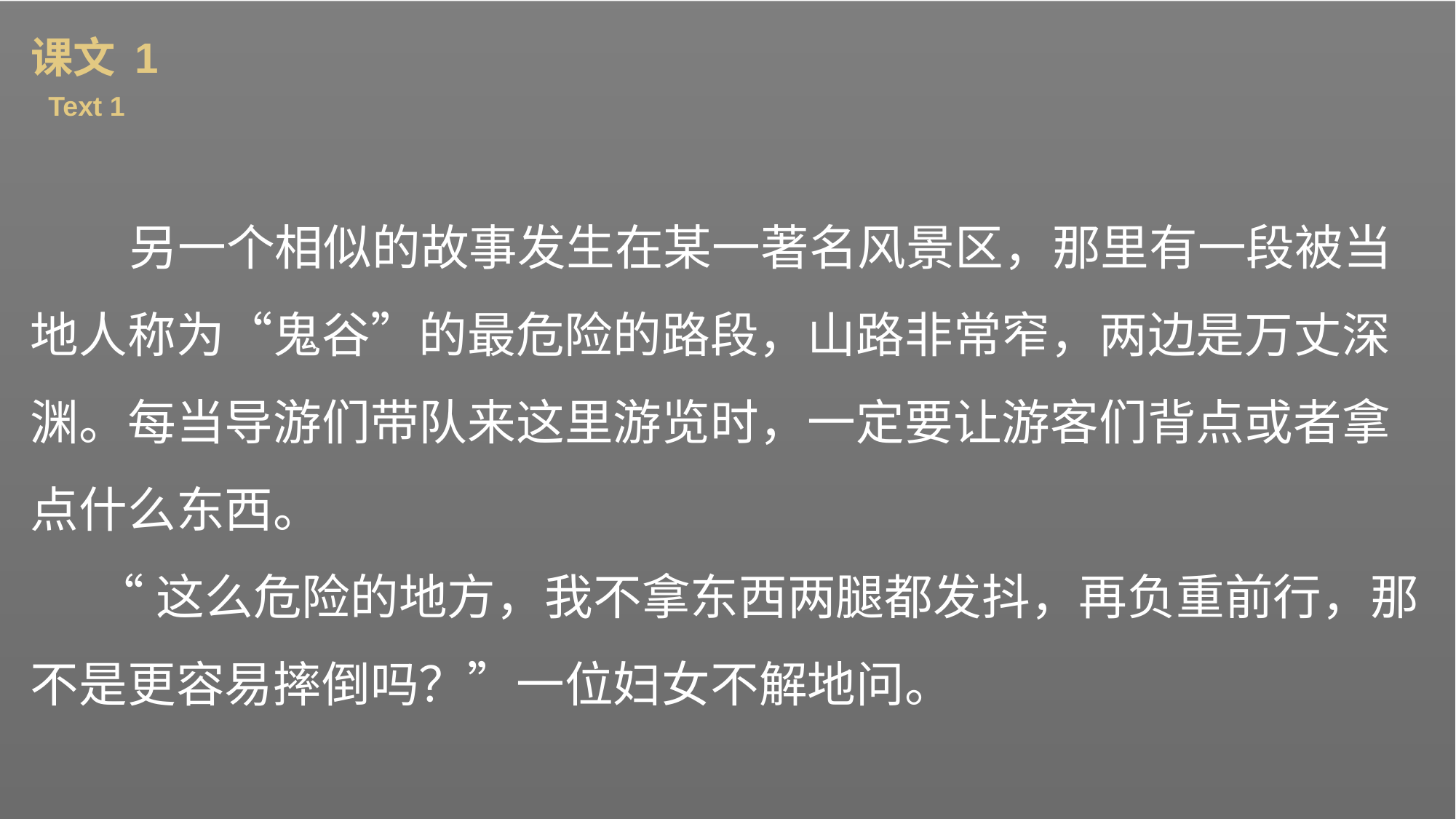

课文 1
Text 1

        另一个相似的故事发生在某一著名风景区，那里有一段被当地人称为“鬼谷”的最危险的路段，山路非常窄，两边是万丈深渊。每当导游们带队来这里游览时，一定要让游客们背点或者拿点什么东西。
      “这么危险的地方，我不拿东西两腿都发抖，再负重前行，那不是更容易摔倒吗？”一位妇女不解地问。